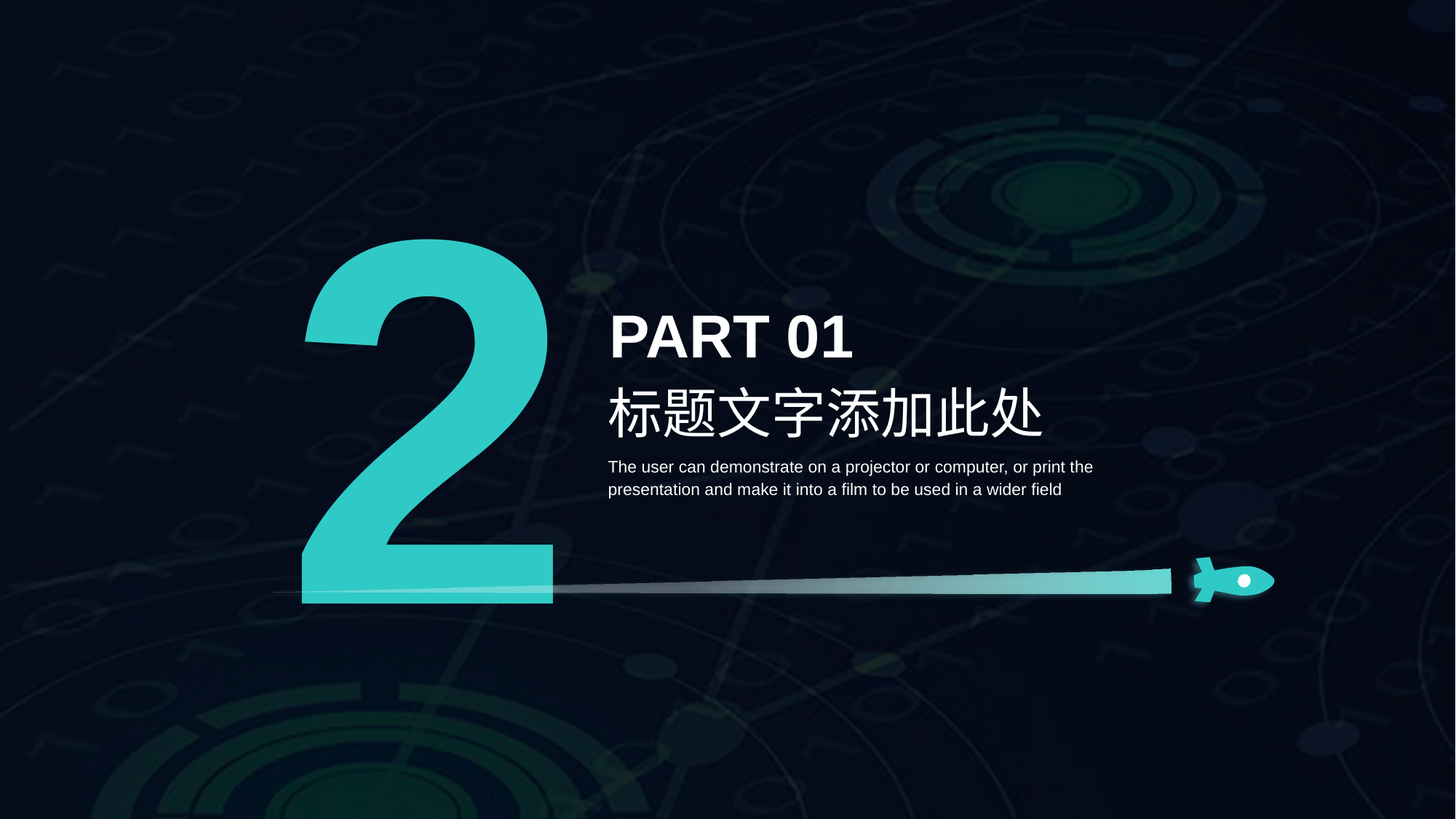

2

PART 01
标题文字添加此处
The user can demonstrate on a projector or computer, or print the presentation and make it into a film to be used in a wider field